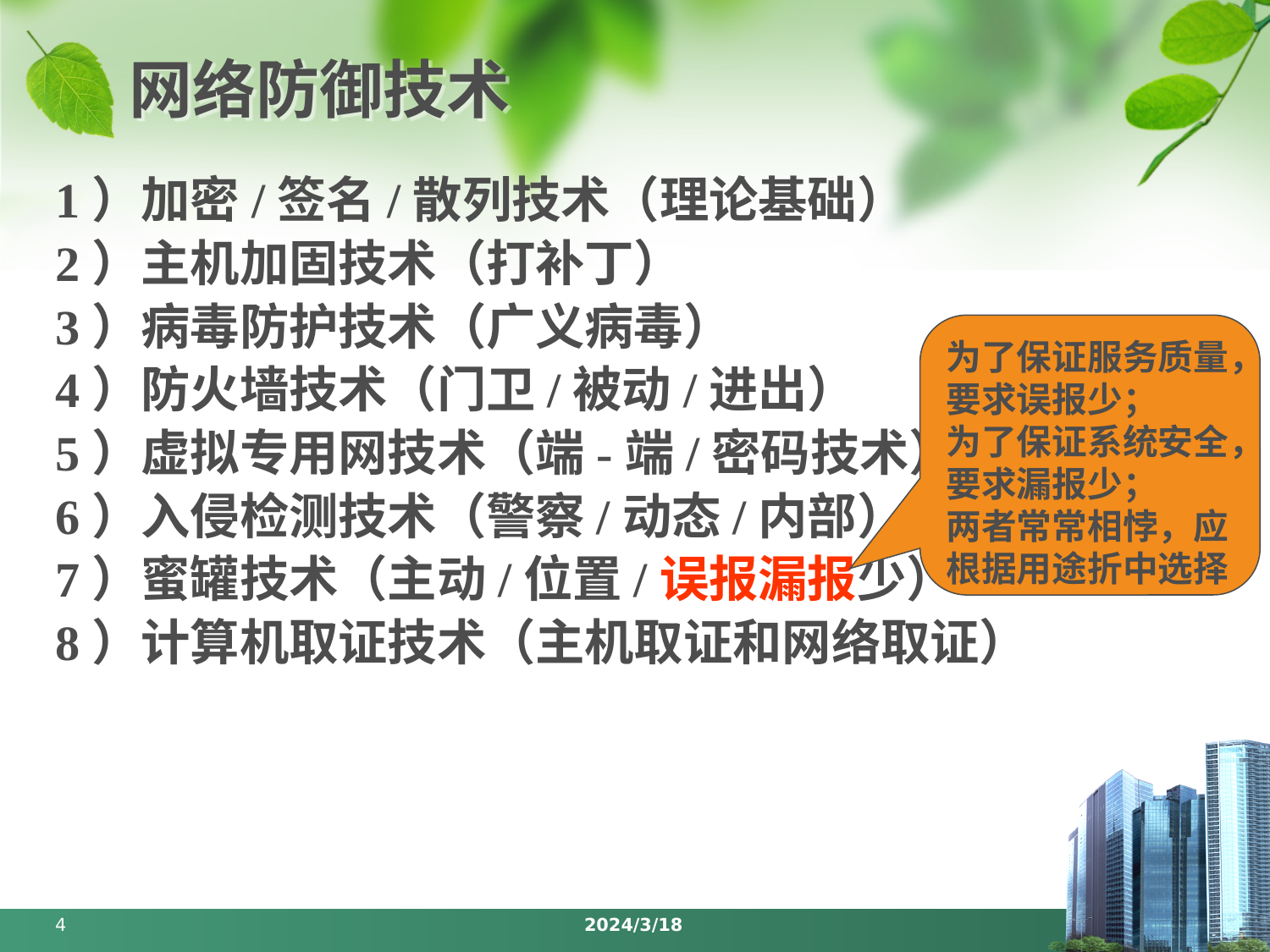

# 网络防御技术
1）加密/签名/散列技术（理论基础）
2）主机加固技术（打补丁）
3）病毒防护技术（广义病毒）
4）防火墙技术（门卫/被动/进出）
5）虚拟专用网技术（端-端/密码技术）
6）入侵检测技术（警察/动态/内部）
7）蜜罐技术（主动/位置/误报漏报少）
8）计算机取证技术（主机取证和网络取证）
为了保证服务质量，要求误报少；
为了保证系统安全，要求漏报少；
两者常常相悖，应根据用途折中选择
4
2024/3/18